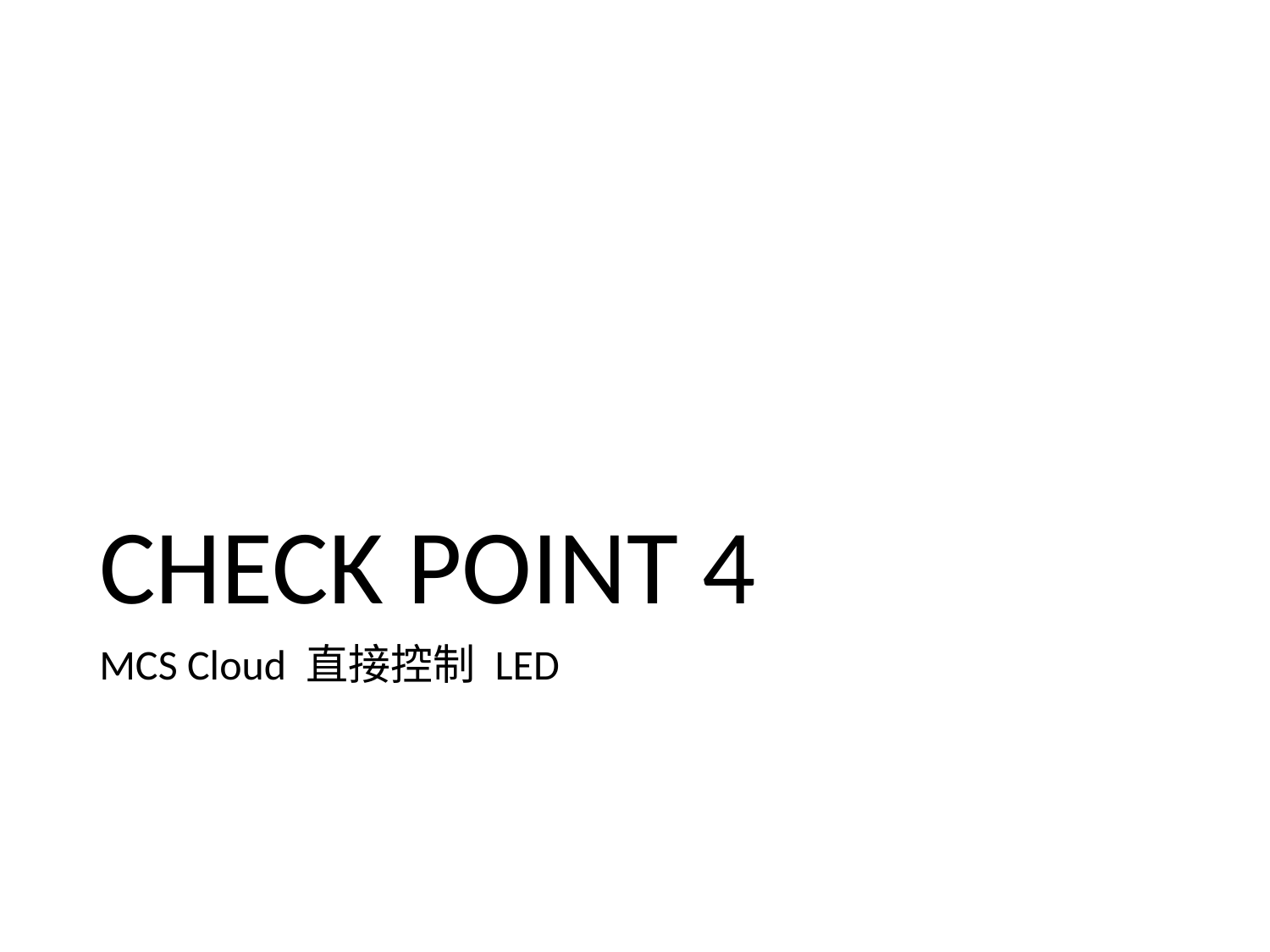

# CHECK POINT 4
MCS Cloud 直接控制 LED